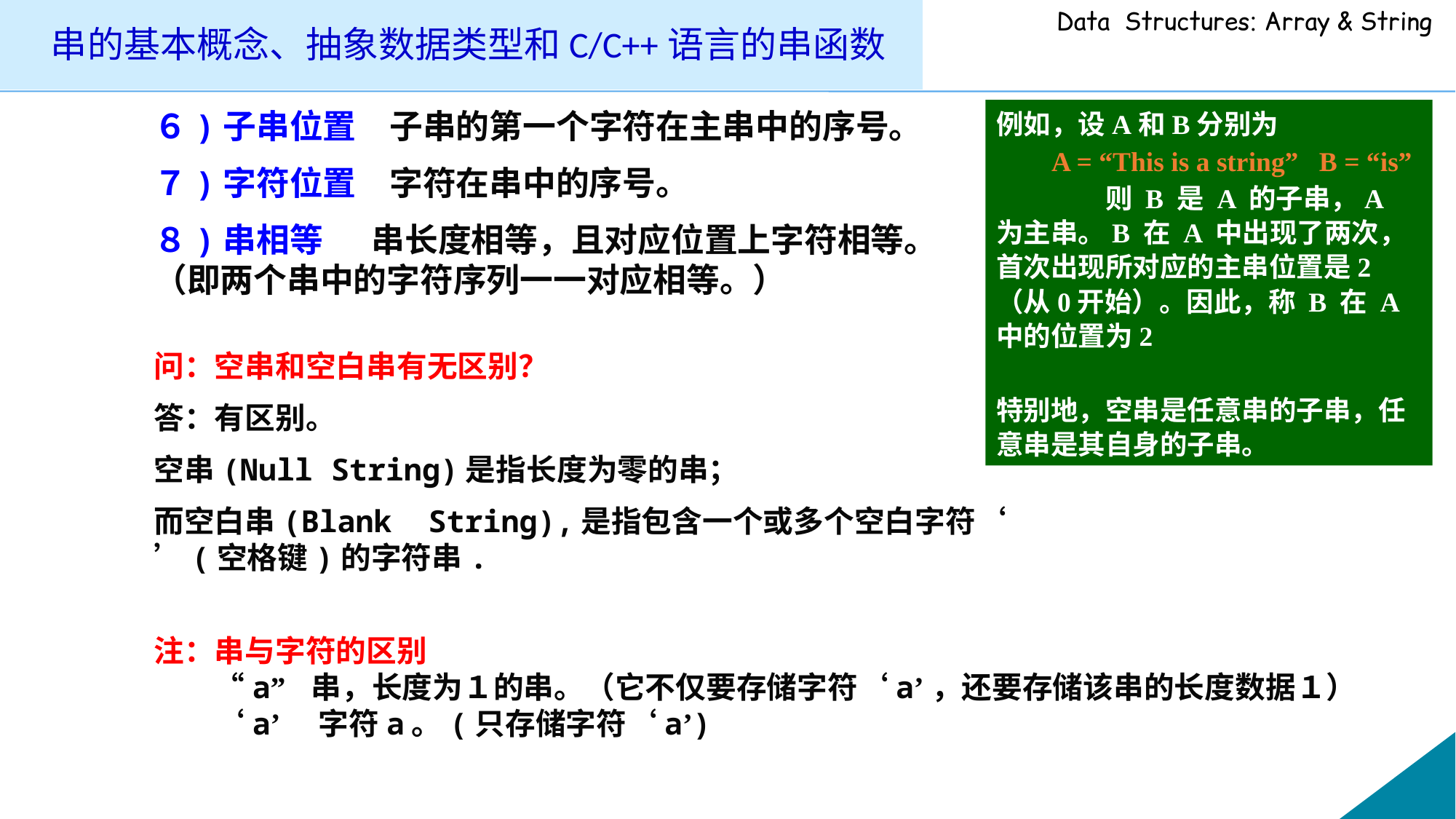

# 串的基本概念、抽象数据类型和C/C++语言的串函数
６)子串位置　子串的第一个字符在主串中的序号。
７)字符位置　字符在串中的序号。
８)串相等　  串长度相等，且对应位置上字符相等。（即两个串中的字符序列一一对应相等。）
例如，设A和B分别为
        A = “This is a string”   B = “is”
	则 B 是 A 的子串，A 为主串。B 在 A 中出现了两次，首次出现所对应的主串位置是2（从0开始）。因此，称 B 在 A 中的位置为2

特别地，空串是任意串的子串，任意串是其自身的子串。
问：空串和空白串有无区别？
答：有区别。
空串(Null String)是指长度为零的串；
而空白串(Blank  String),是指包含一个或多个空白字符‘  ’(空格键)的字符串.
注：串与字符的区别
　　“a” 串，长度为１的串。（它不仅要存储字符‘a’，还要存储该串的长度数据１）
　　‘a’　字符a。(只存储字符‘a’)